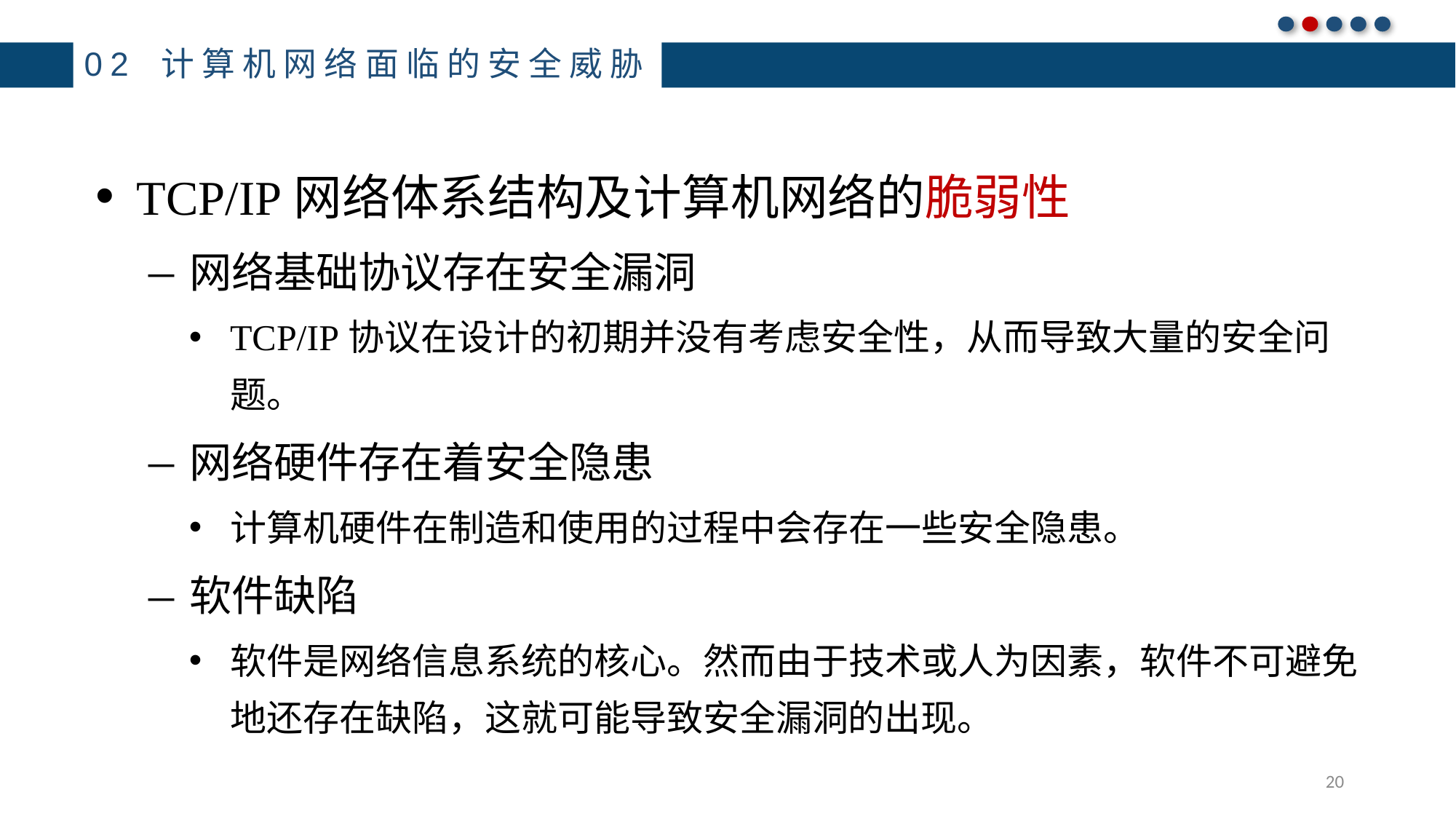

# 02 计算机网络面临的安全威胁
TCP/IP网络体系结构及计算机网络的脆弱性
网络基础协议存在安全漏洞
TCP/IP协议在设计的初期并没有考虑安全性，从而导致大量的安全问题。
网络硬件存在着安全隐患
计算机硬件在制造和使用的过程中会存在一些安全隐患。
软件缺陷
软件是网络信息系统的核心。然而由于技术或人为因素，软件不可避免地还存在缺陷，这就可能导致安全漏洞的出现。
20